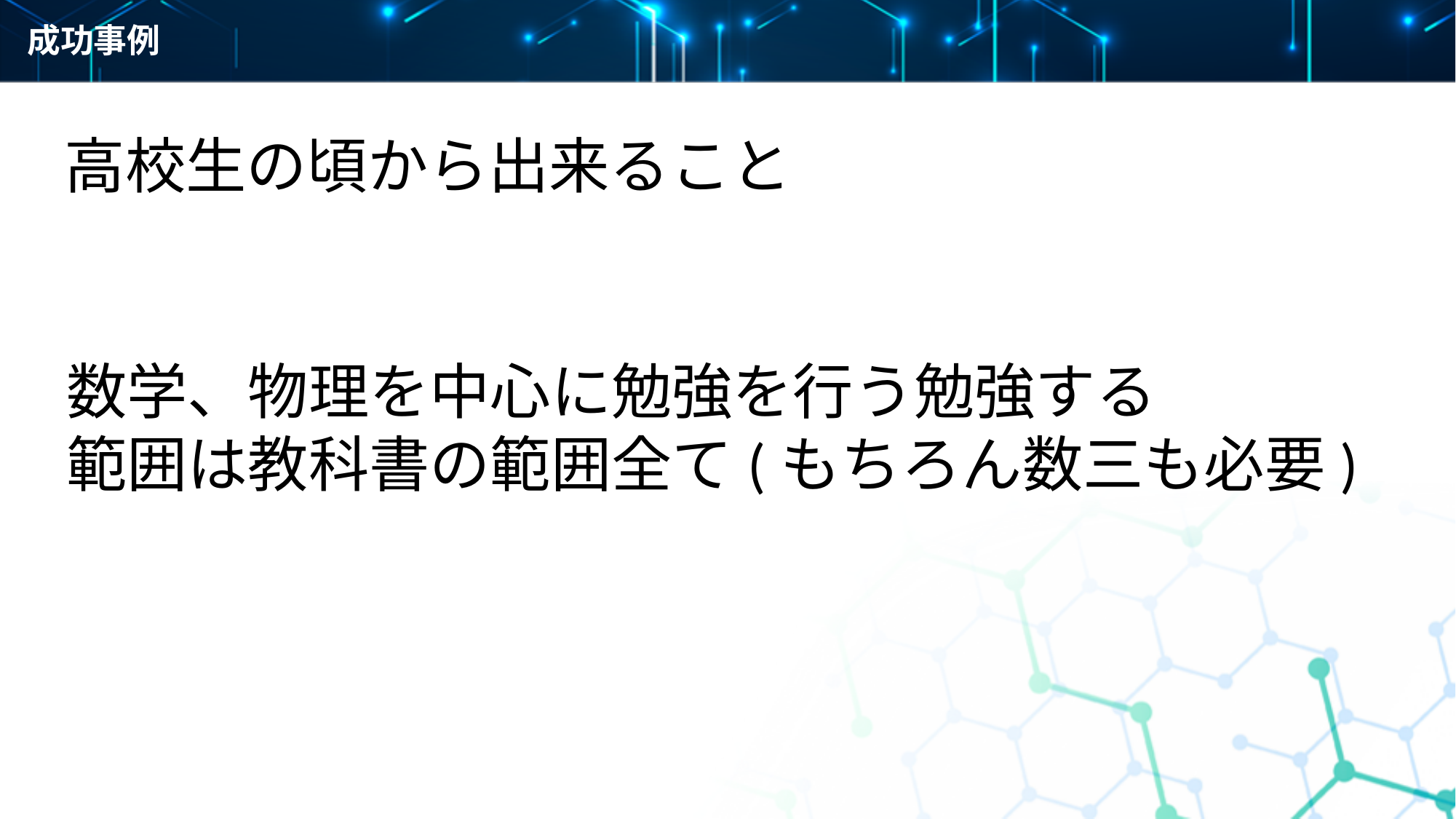

成功事例
高校生の頃から出来ること
数学、物理を中心に勉強を行う勉強する
範囲は教科書の範囲全て(もちろん数三も必要)